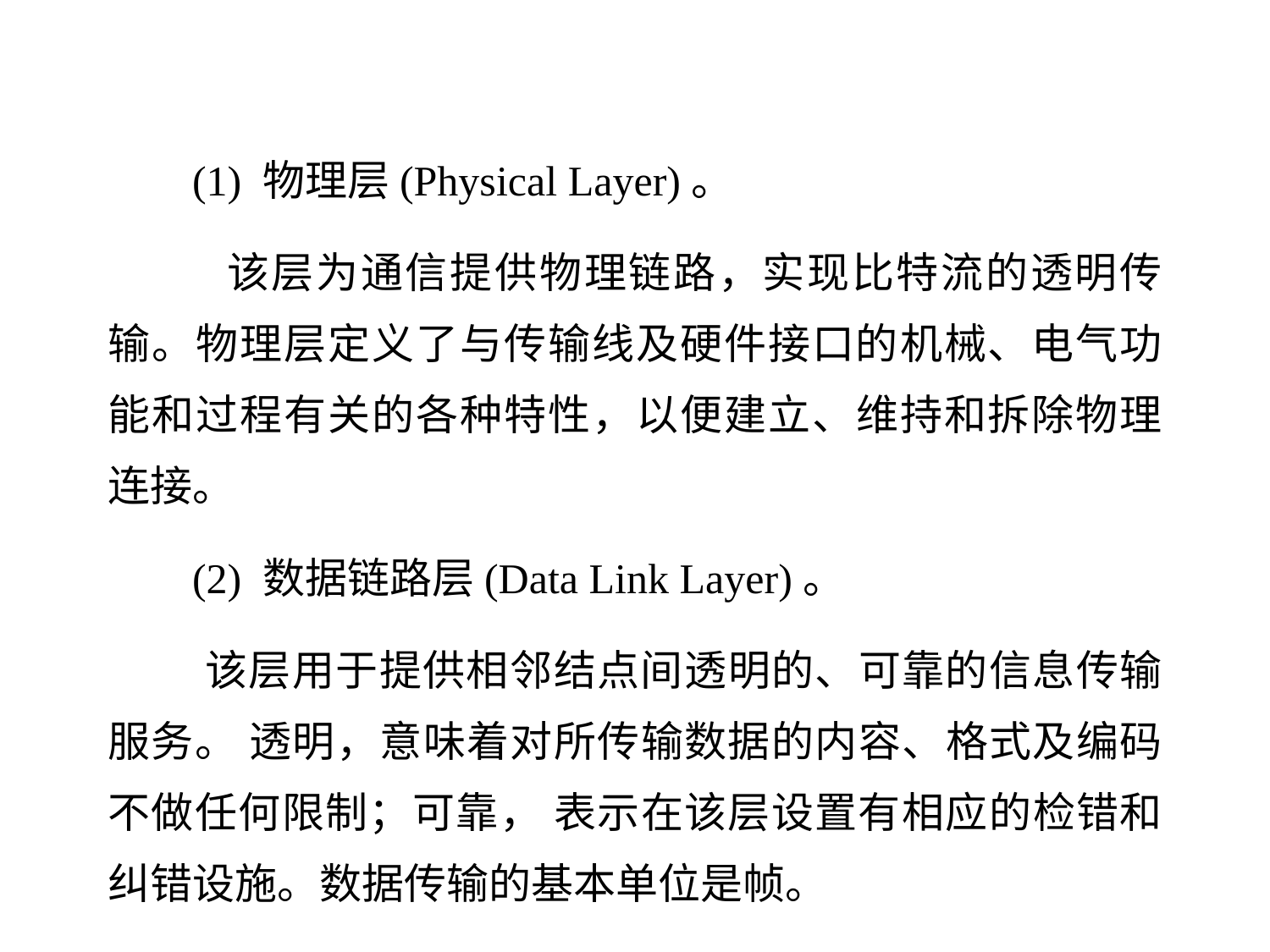

(1) 物理层(Physical Layer)。
         该层为通信提供物理链路，实现比特流的透明传输。物理层定义了与传输线及硬件接口的机械、电气功能和过程有关的各种特性，以便建立、维持和拆除物理连接。
        (2) 数据链路层(Data Link Layer)。
        该层用于提供相邻结点间透明的、可靠的信息传输服务。 透明，意味着对所传输数据的内容、格式及编码不做任何限制；可靠， 表示在该层设置有相应的检错和纠错设施。数据传输的基本单位是帧。